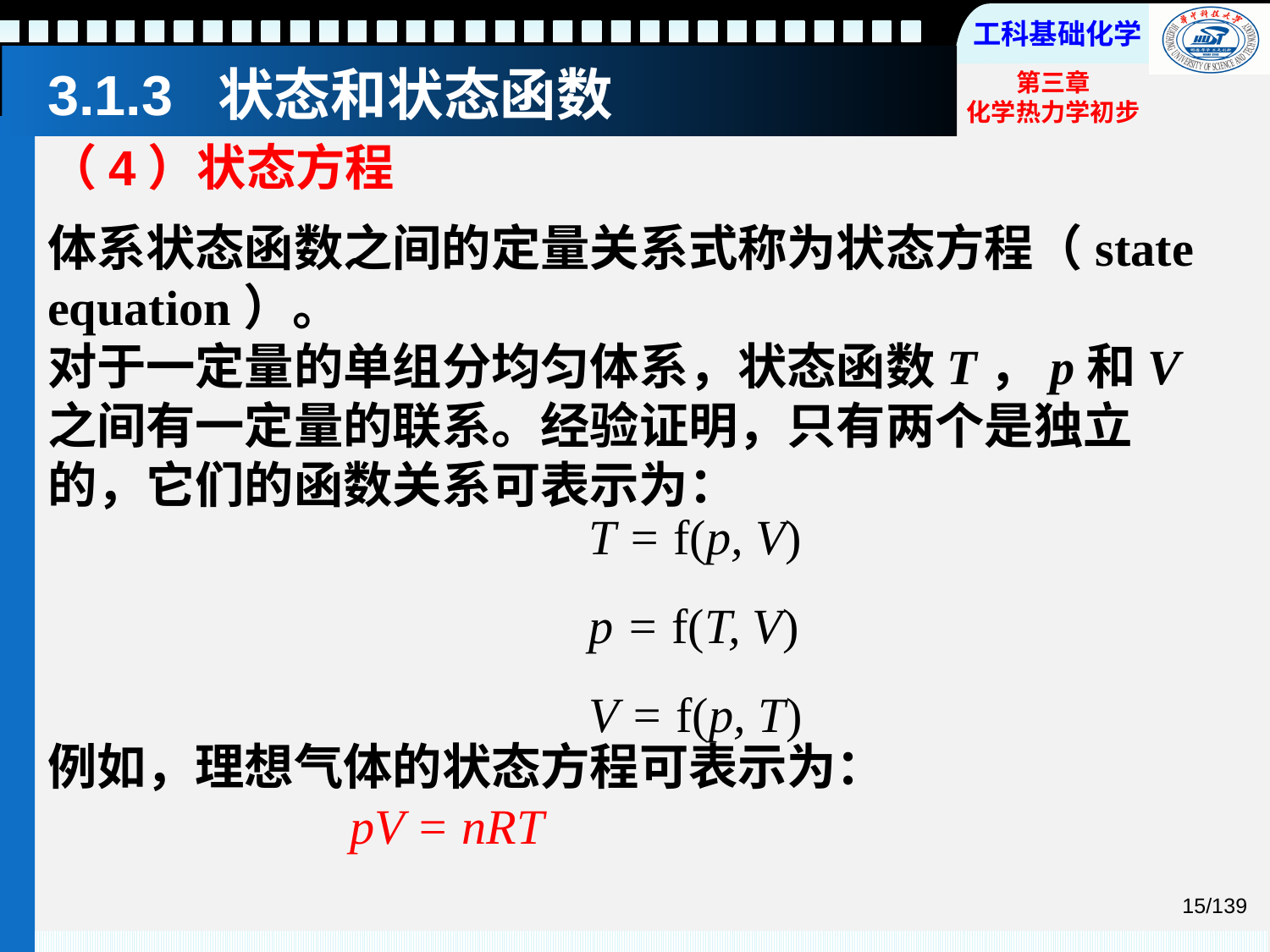

# 3.1.3  状态和状态函数
（4）状态方程
体系状态函数之间的定量关系式称为状态方程（state equation）。
对于一定量的单组分均匀体系，状态函数T，p和V 之间有一定量的联系。经验证明，只有两个是独立的，它们的函数关系可表示为：
T = f(p, V)
p = f(T, V)
V = f(p, T)
例如，理想气体的状态方程可表示为：
                      pV = nRT